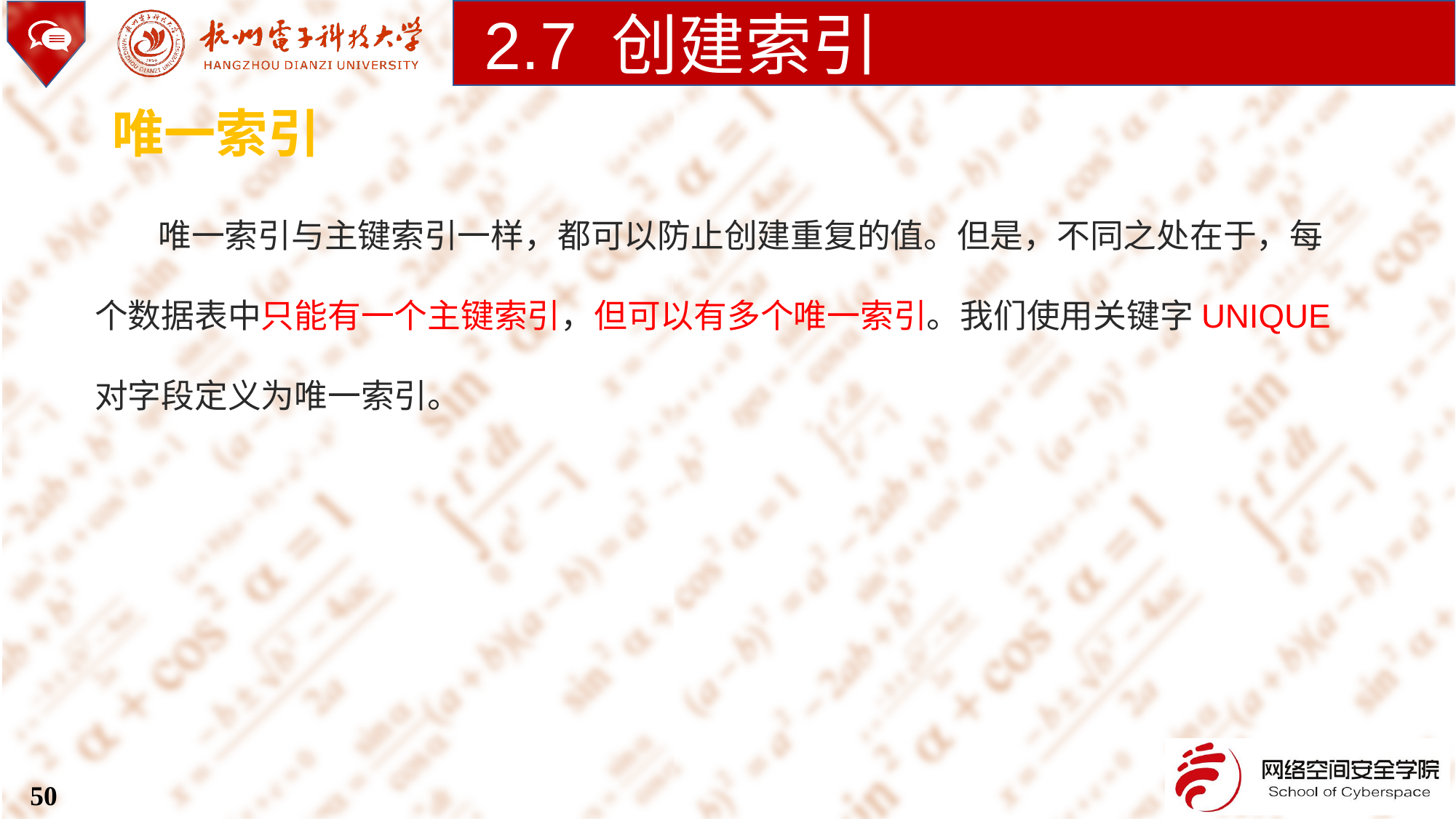

2.7 创建索引
唯一索引
唯一索引与主键索引一样，都可以防止创建重复的值。但是，不同之处在于，每个数据表中只能有一个主键索引，但可以有多个唯一索引。我们使用关键字UNIQUE对字段定义为唯一索引。
50